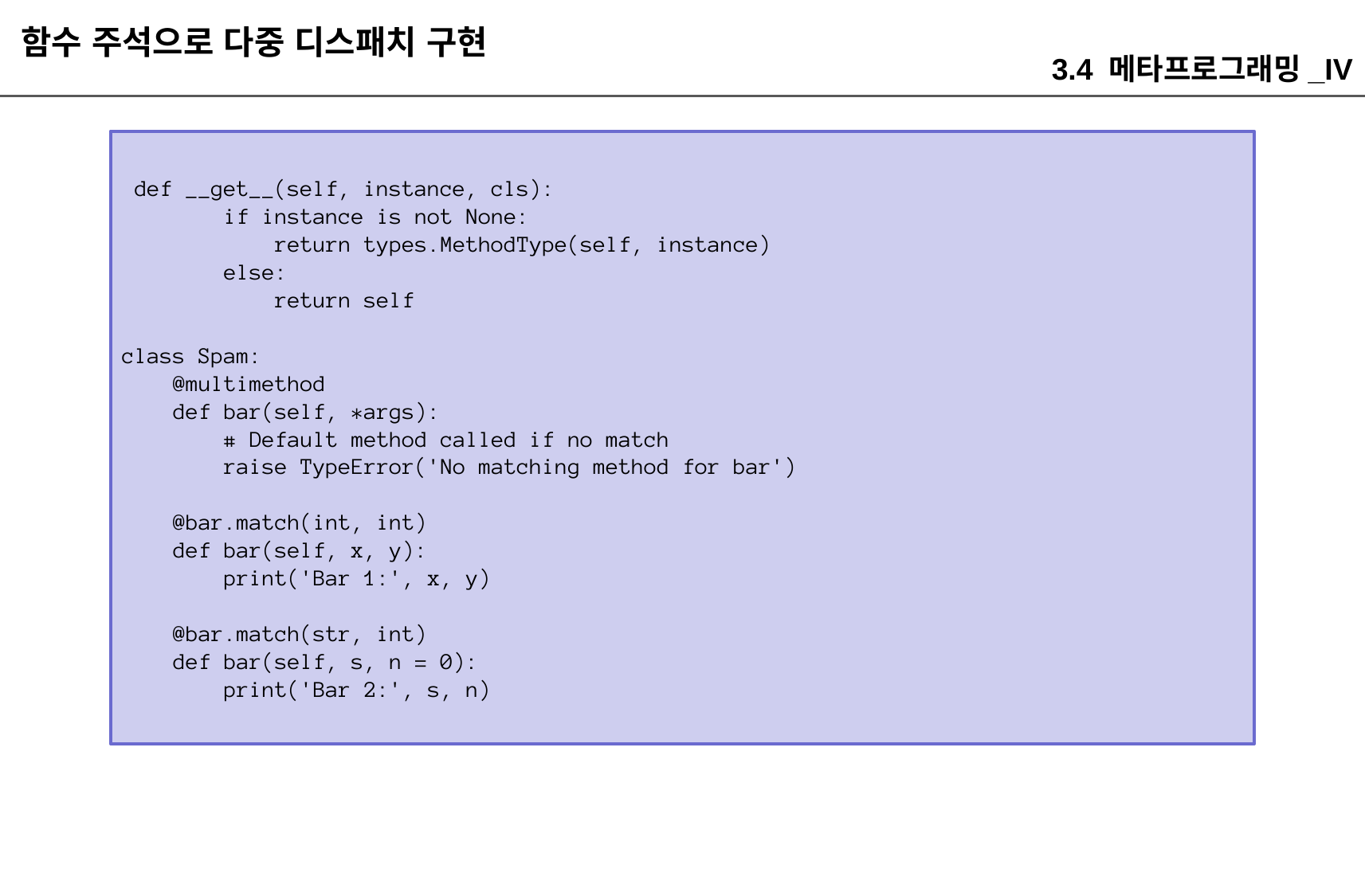

함수 주석으로 다중 디스패치 구현
3.4 메타프로그래밍_IV
 def __get__(self, instance, cls):
        if instance is not None:
            return types.MethodType(self, instance)
        else:
            return self

class Spam:
    @multimethod
    def bar(self, *args):
        # Default method called if no match
        raise TypeError('No matching method for bar')

    @bar.match(int, int)
    def bar(self, x, y):
        print('Bar 1:', x, y)

    @bar.match(str, int)
    def bar(self, s, n = 0):
        print('Bar 2:', s, n)